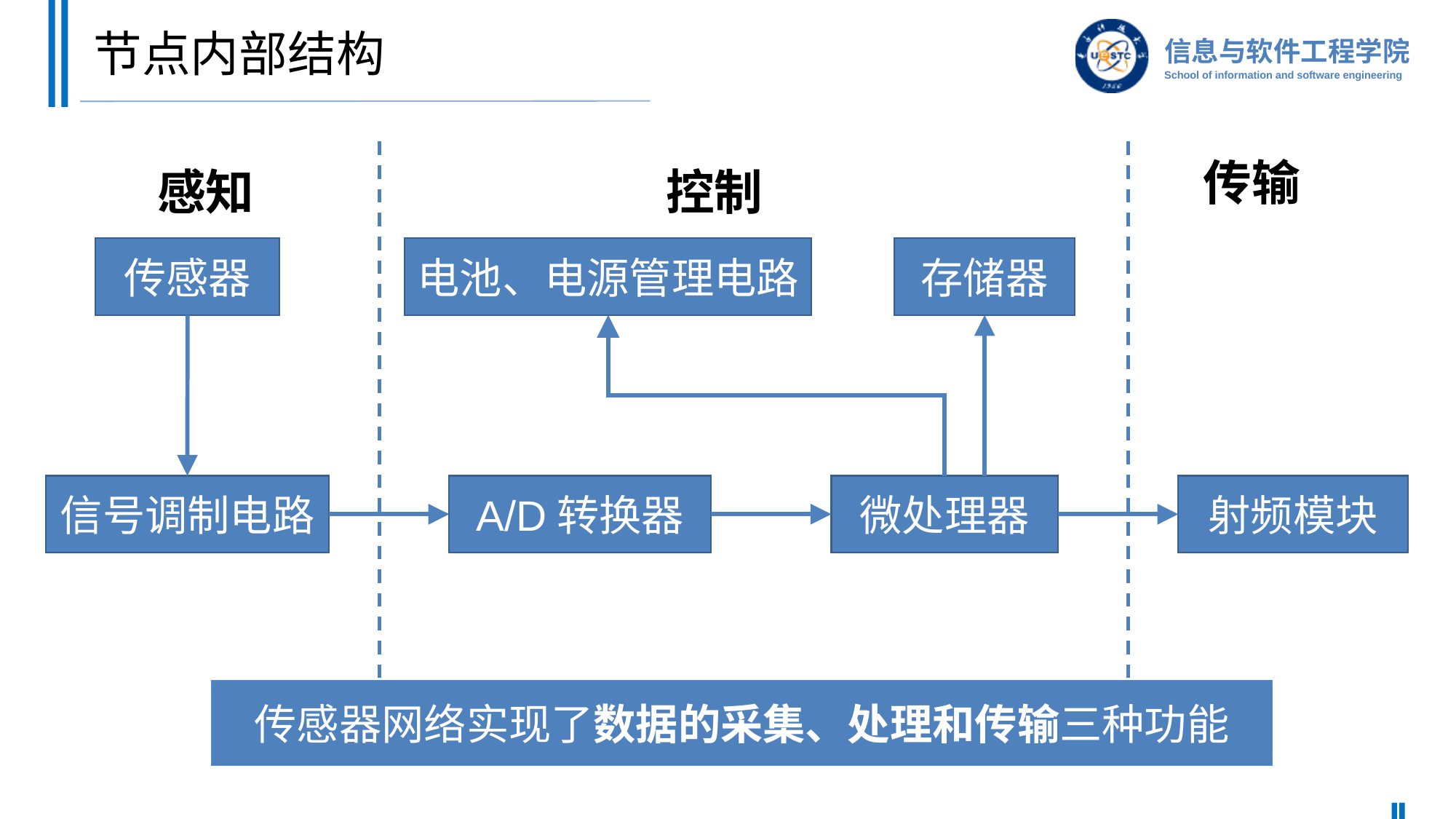

# 节点内部结构
传输
控制
感知
传感器
电池、电源管理电路
存储器
信号调制电路
A/D转换器
微处理器
射频模块
传感器网络实现了数据的采集、处理和传输三种功能